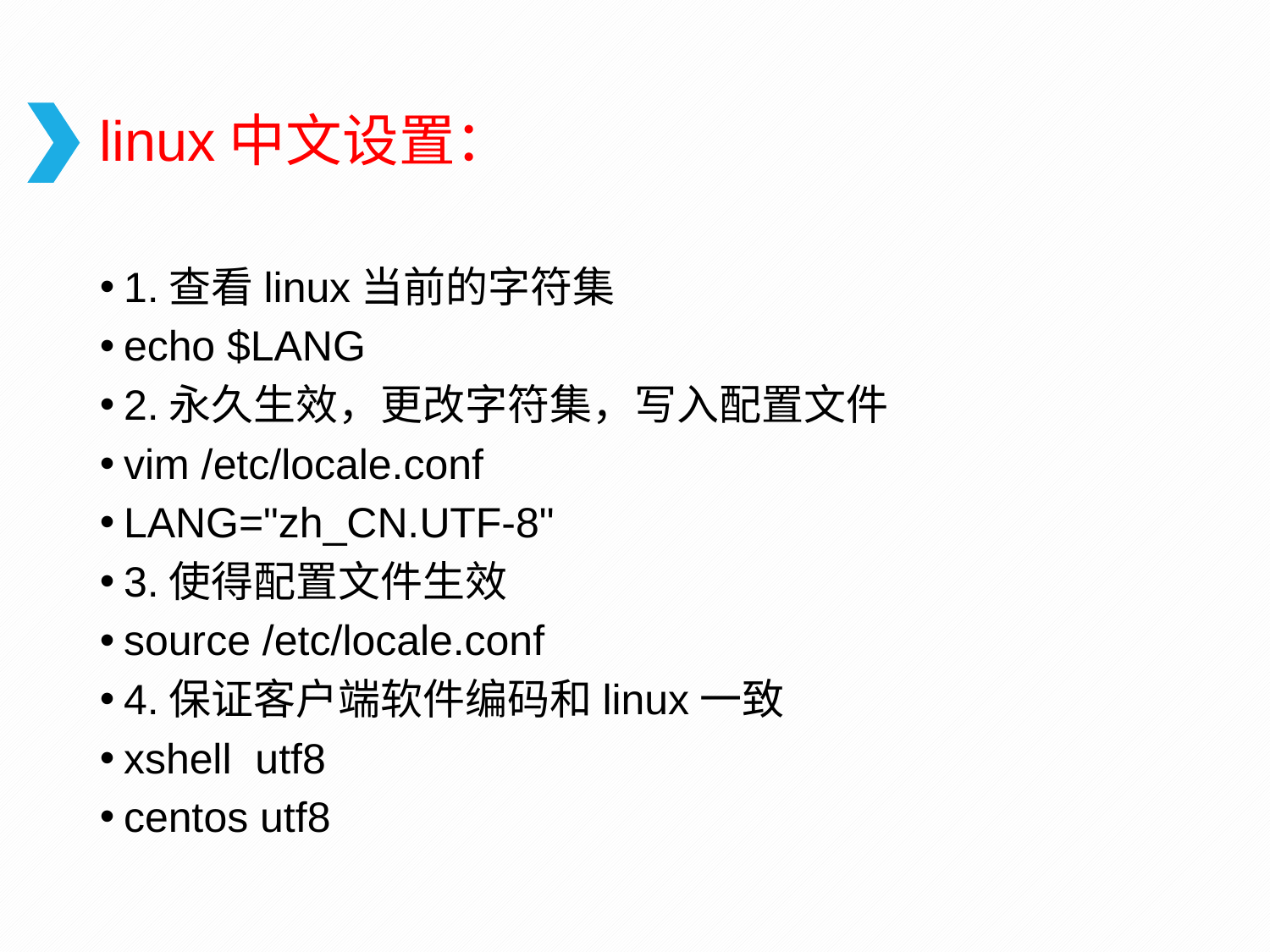

# linux中文设置：

1.查看linux当前的字符集
echo $LANG
2.永久生效，更改字符集，写入配置文件
vim /etc/locale.conf
LANG="zh_CN.UTF-8"
3.使得配置文件生效
source /etc/locale.conf
4.保证客户端软件编码和linux一致
xshell  utf8
centos utf8